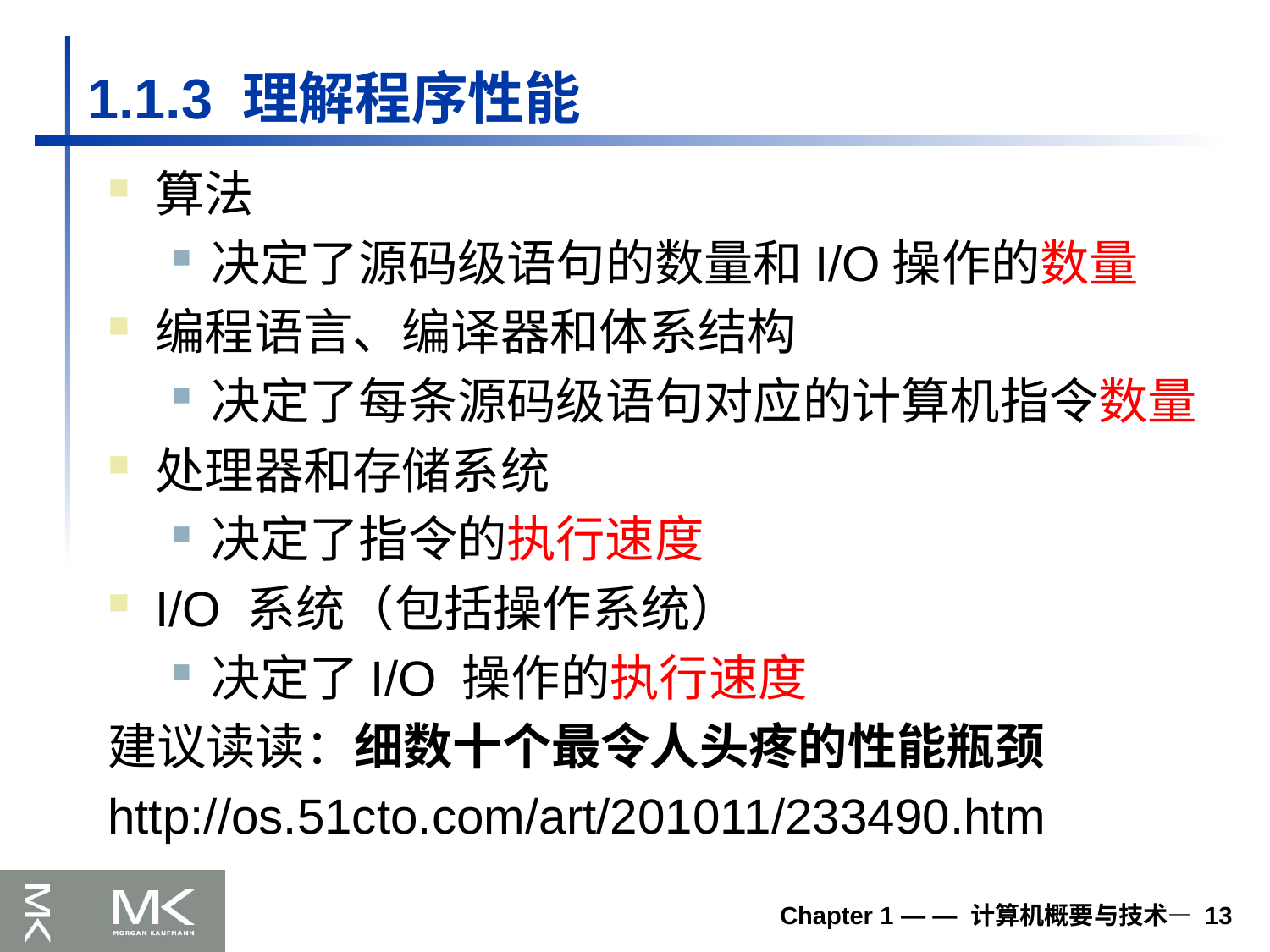

# 1.1.3 理解程序性能
算法
决定了源码级语句的数量和I/O操作的数量
编程语言、编译器和体系结构
决定了每条源码级语句对应的计算机指令数量
处理器和存储系统
决定了指令的执行速度
I/O 系统（包括操作系统）
决定了I/O 操作的执行速度
建议读读：细数十个最令人头疼的性能瓶颈
http://os.51cto.com/art/201011/233490.htm
Chapter 1 — — 计算机概要与技术— 13